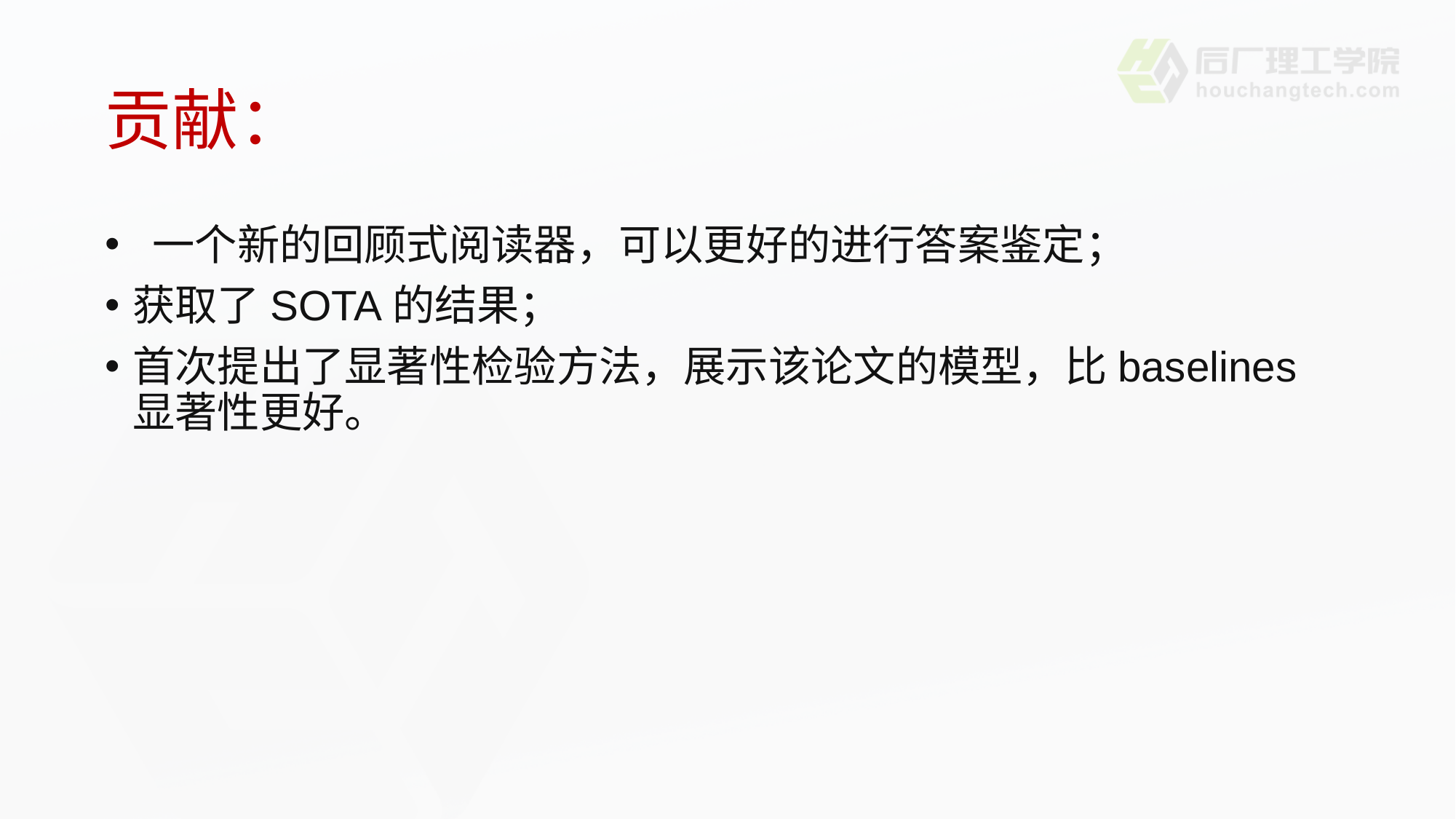

# 贡献：
 一个新的回顾式阅读器，可以更好的进行答案鉴定；
获取了SOTA的结果；
首次提出了显著性检验方法，展示该论文的模型，比baselines显著性更好。